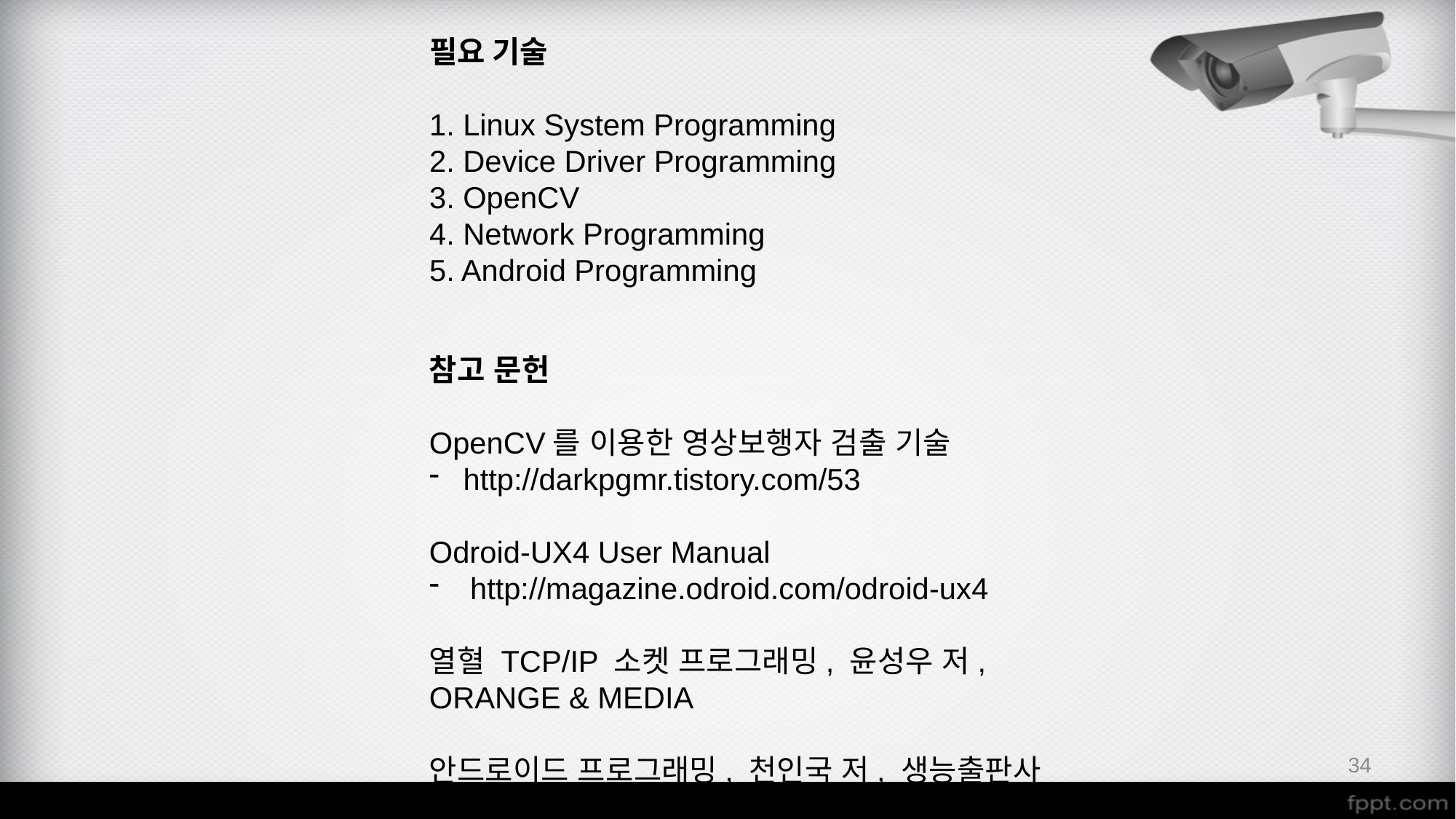

필요 기술

1. Linux System Programming
2. Device Driver Programming
3. OpenCV
4. Network Programming
5. Android Programming
참고 문헌

OpenCV를 이용한 영상보행자 검출 기술
http://darkpgmr.tistory.com/53

Odroid-UX4 User Manual
http://magazine.odroid.com/odroid-ux4

열혈 TCP/IP 소켓 프로그래밍, 윤성우 저, ORANGE & MEDIA

안드로이드 프로그래밍, 천인국 저, 생능출판사
34